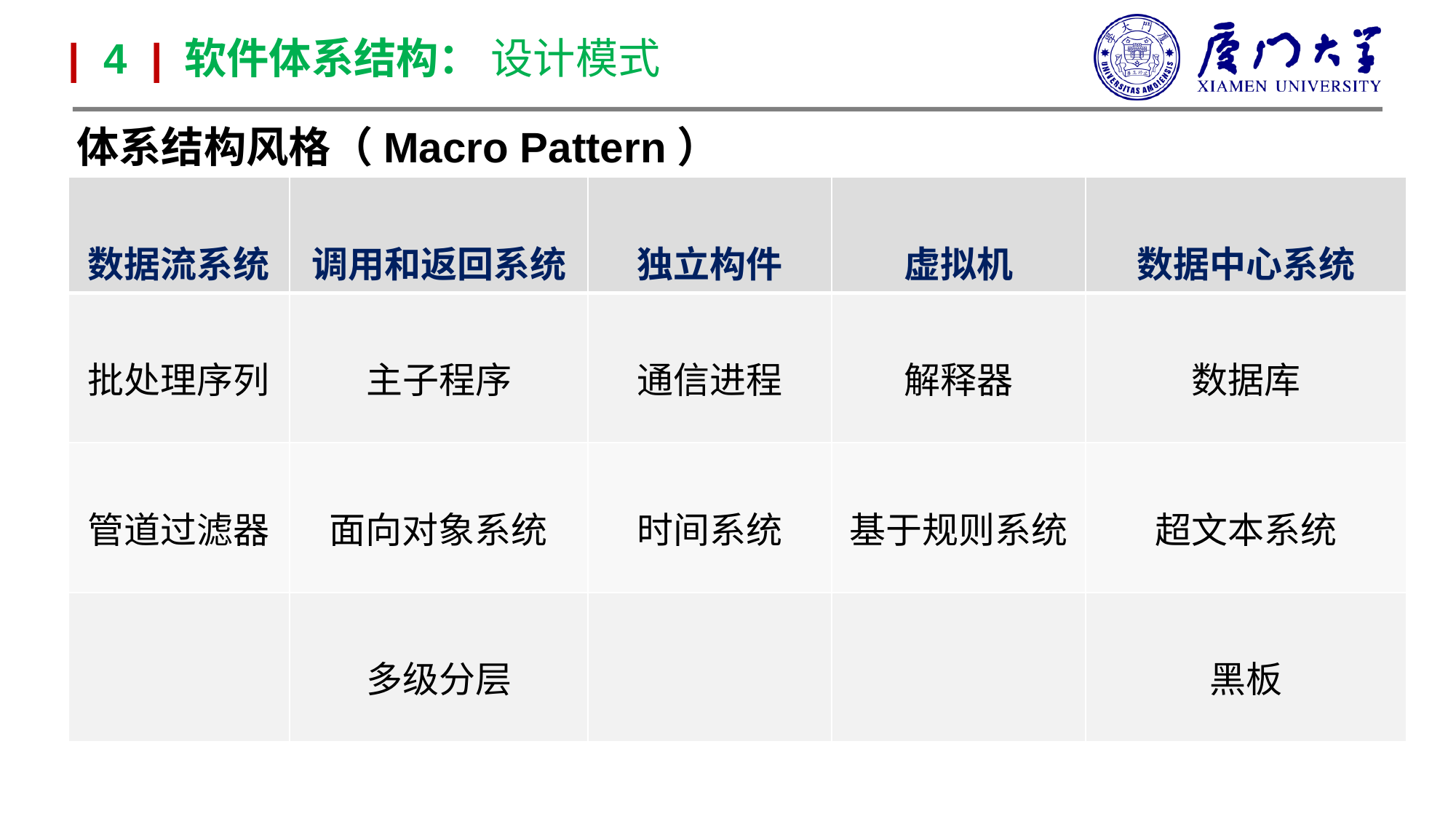

|  4  | 软件体系结构： 设计模式
体系结构风格（Macro Pattern）
| 数据流系统 | 调用和返回系统 | 独立构件 | 虚拟机 | 数据中心系统 |
| --- | --- | --- | --- | --- |
| 批处理序列 | 主子程序 | 通信进程 | 解释器 | 数据库 |
| 管道过滤器 | 面向对象系统 | 时间系统 | 基于规则系统 | 超文本系统 |
|  | 多级分层 |  |  | 黑板 |